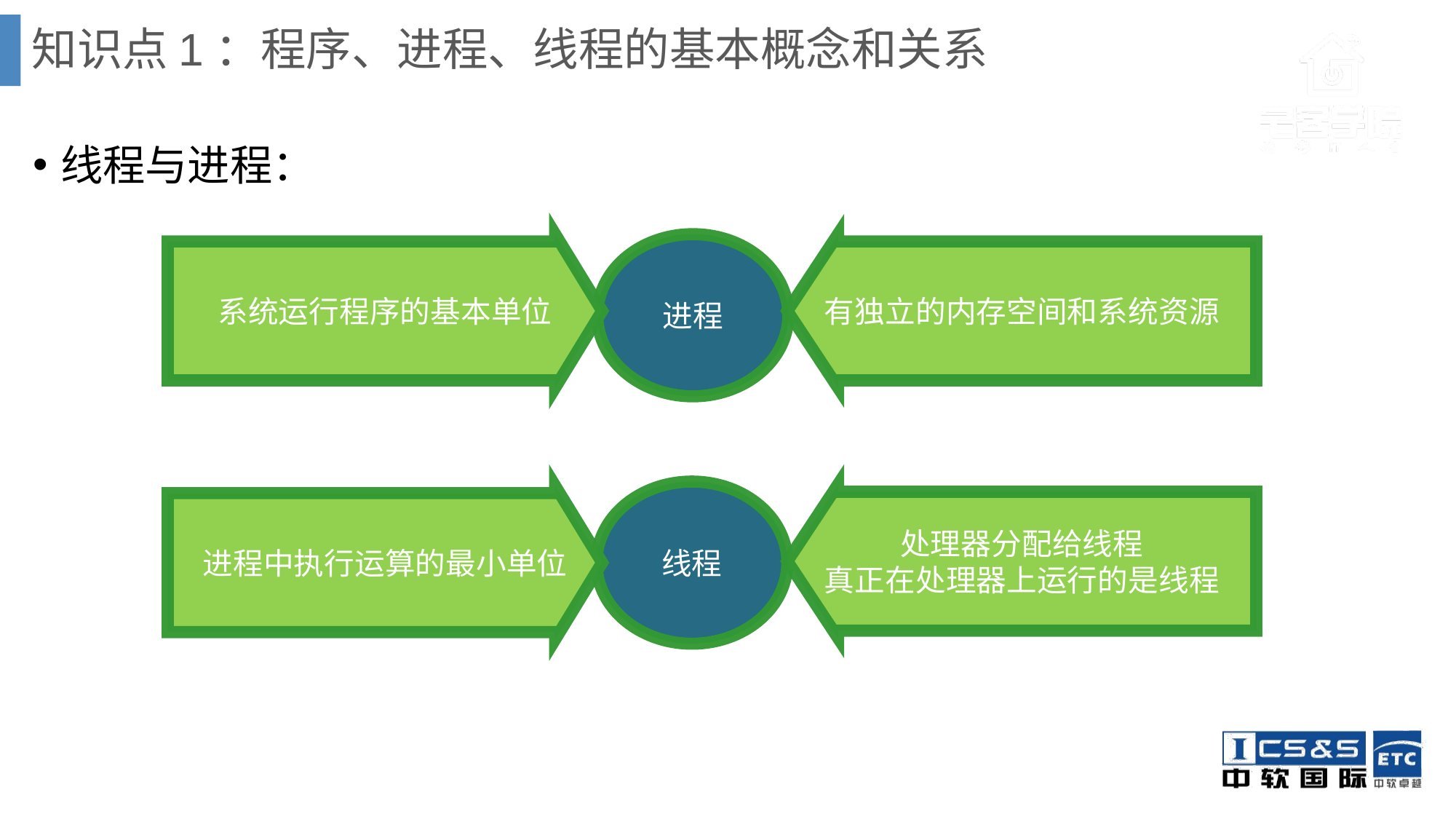

# 知识点1：程序、进程、线程的基本概念和关系
线程与进程：
系统运行程序的基本单位
进程
有独立的内存空间和系统资源
线程
处理器分配给线程
真正在处理器上运行的是线程
进程中执行运算的最小单位